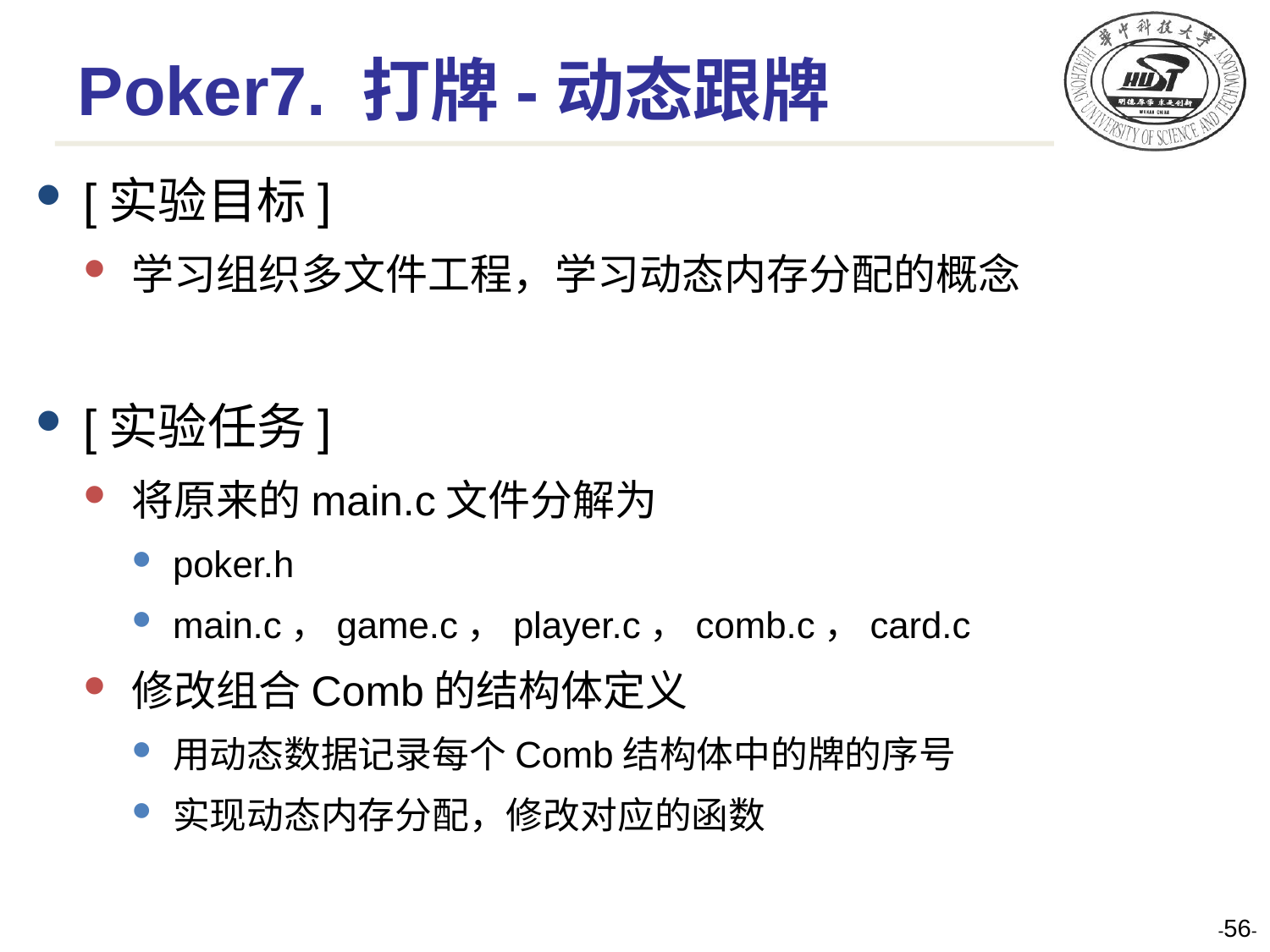

# Poker7. 打牌-动态跟牌
[实验目标]
学习组织多文件工程，学习动态内存分配的概念

[实验任务]
将原来的main.c文件分解为
poker.h
main.c，game.c，player.c，comb.c，card.c
修改组合Comb的结构体定义
用动态数据记录每个Comb结构体中的牌的序号
实现动态内存分配，修改对应的函数

-56-